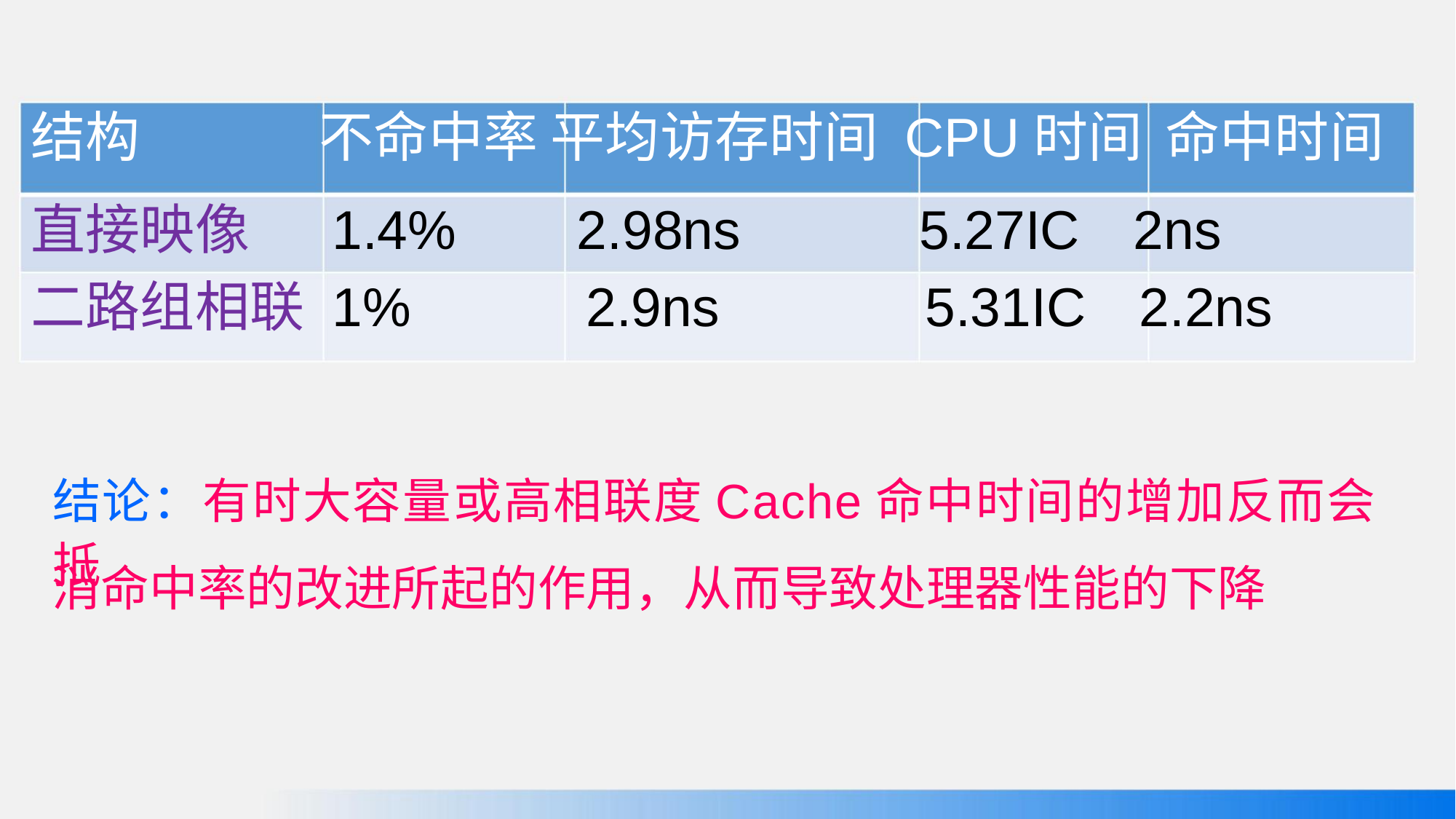

结构 不命中率 平均访存时间 CPU时间 命中时间
直接映像 1.4% 2.98ns 5.27IC 2ns
二路组相联 1% 2.9ns 5.31IC 2.2ns
结论：有时大容量或高相联度Cache命中时间的增加反而会抵
消命中率的改进所起的作用，从而导致处理器性能的下降